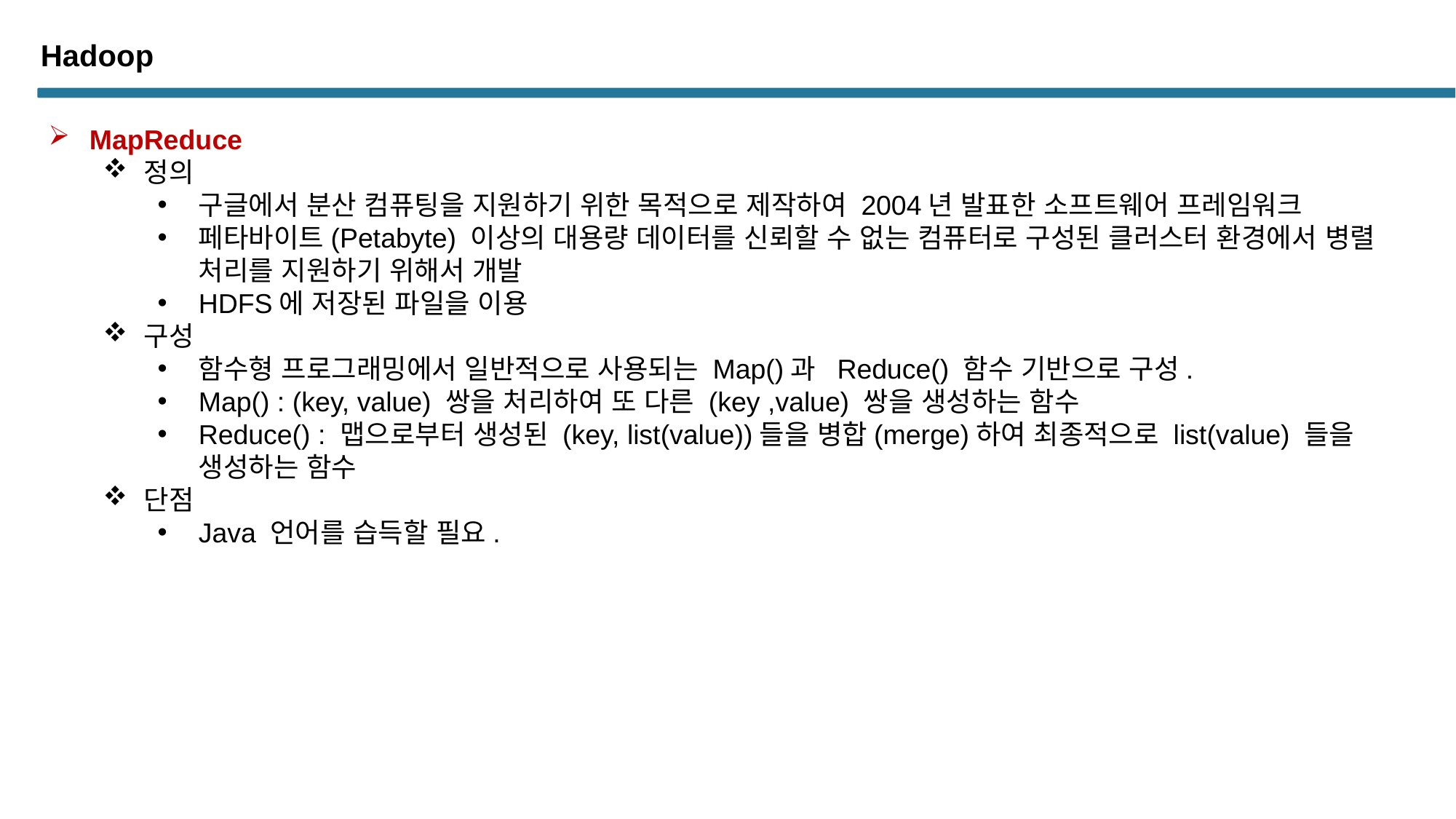

# Hadoop
MapReduce
정의
구글에서 분산 컴퓨팅을 지원하기 위한 목적으로 제작하여 2004년 발표한 소프트웨어 프레임워크
페타바이트(Petabyte) 이상의 대용량 데이터를 신뢰할 수 없는 컴퓨터로 구성된 클러스터 환경에서 병렬 처리를 지원하기 위해서 개발
HDFS에 저장된 파일을 이용
구성
함수형 프로그래밍에서 일반적으로 사용되는 Map()과  Reduce() 함수 기반으로 구성.
Map() : (key, value) 쌍을 처리하여 또 다른 (key ,value) 쌍을 생성하는 함수
Reduce() : 맵으로부터 생성된 (key, list(value))들을 병합(merge)하여 최종적으로 list(value) 들을 생성하는 함수
단점
Java 언어를 습득할 필요.